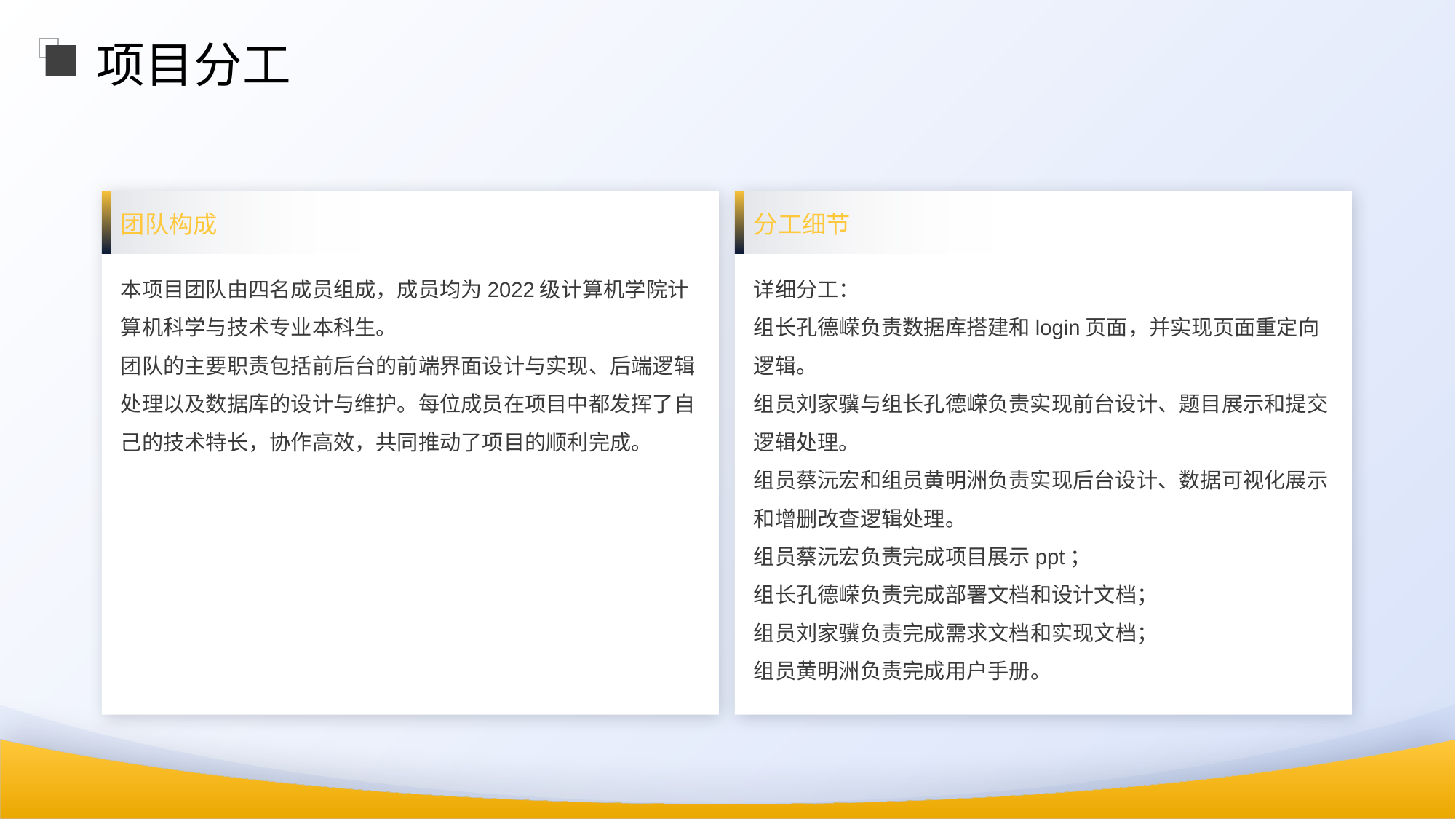

项目分工

团队构成
分工细节

本项目团队由四名成员组成，成员均为2022级计算机学院计算机科学与技术专业本科生。
团队的主要职责包括前后台的前端界面设计与实现、后端逻辑处理以及数据库的设计与维护。每位成员在项目中都发挥了自己的技术特长，协作高效，共同推动了项目的顺利完成。
详细分工：
组长孔德嵘负责数据库搭建和login页面，并实现页面重定向逻辑。
组员刘家骥与组长孔德嵘负责实现前台设计、题目展示和提交逻辑处理。
组员蔡沅宏和组员黄明洲负责实现后台设计、数据可视化展示和增删改查逻辑处理。
组员蔡沅宏负责完成项目展示ppt；
组长孔德嵘负责完成部署文档和设计文档；
组员刘家骥负责完成需求文档和实现文档；
组员黄明洲负责完成用户手册。